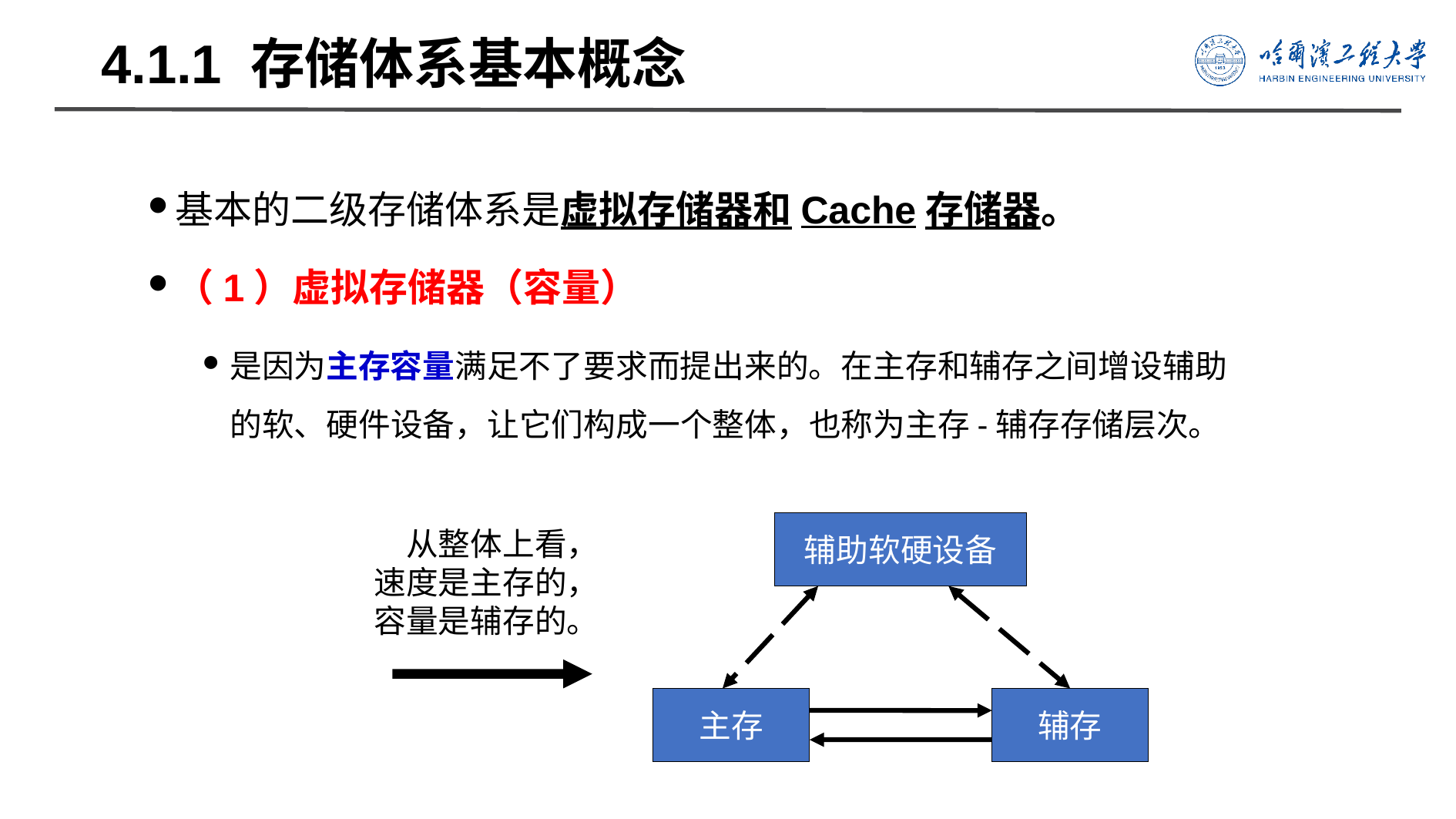

# 4.1.1 存储体系基本概念

基本的二级存储体系是虚拟存储器和Cache存储器。
（1）虚拟存储器（容量）
是因为主存容量满足不了要求而提出来的。在主存和辅存之间增设辅助的软、硬件设备，让它们构成一个整体，也称为主存-辅存存储层次。

辅助软硬设备
从整体上看，
速度是主存的，
容量是辅存的。

主存
辅存